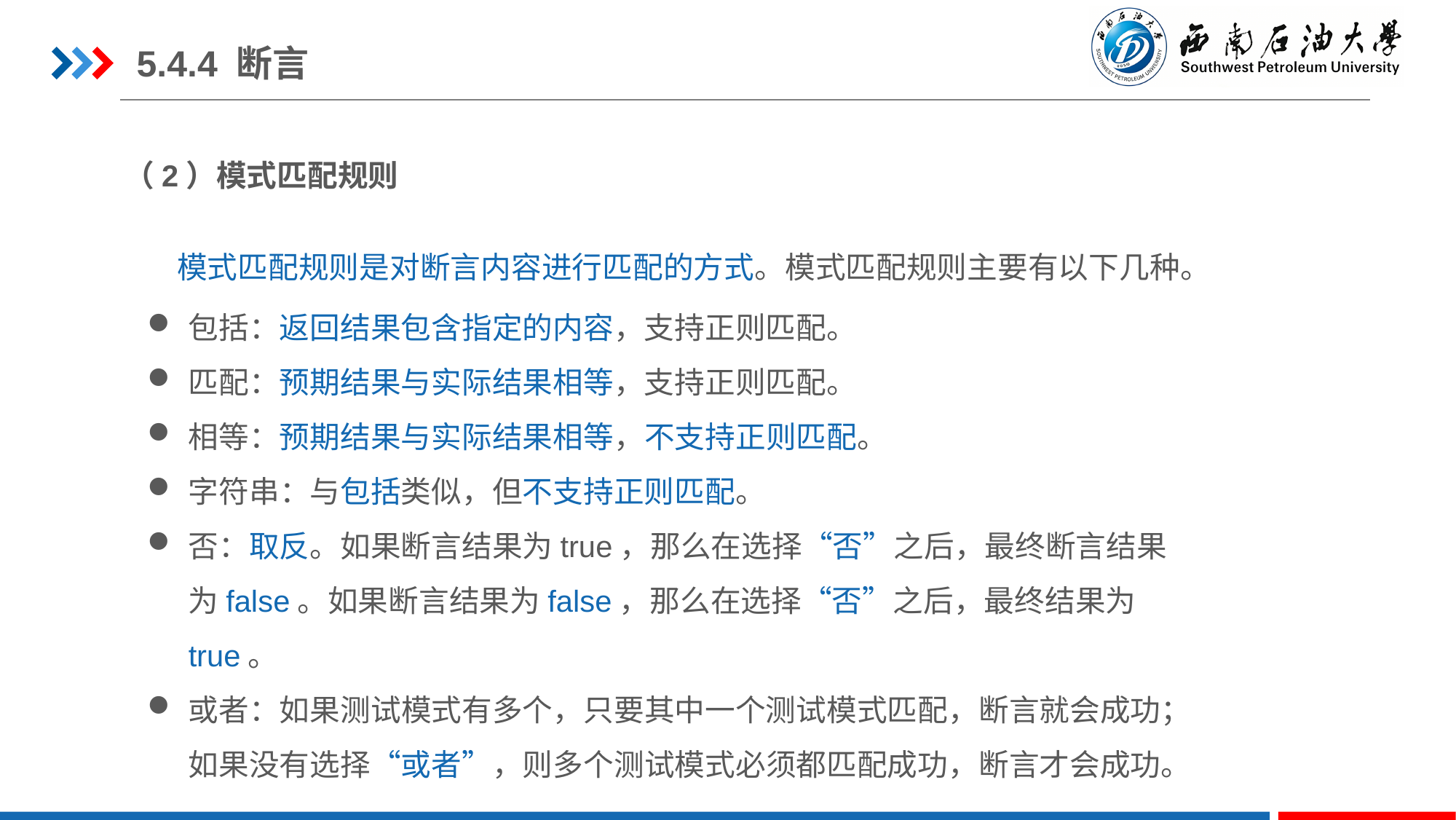

5.4.4 断言
（2）模式匹配规则
模式匹配规则是对断言内容进行匹配的方式。模式匹配规则主要有以下几种。

包括：返回结果包含指定的内容，支持正则匹配。
匹配：预期结果与实际结果相等，支持正则匹配。
相等：预期结果与实际结果相等，不支持正则匹配。
字符串：与包括类似，但不支持正则匹配。
否：取反。如果断言结果为true，那么在选择“否”之后，最终断言结果为false。如果断言结果为false，那么在选择“否”之后，最终结果为 true。
或者：如果测试模式有多个，只要其中一个测试模式匹配，断言就会成功；如果没有选择“或者”，则多个测试模式必须都匹配成功，断言才会成功。